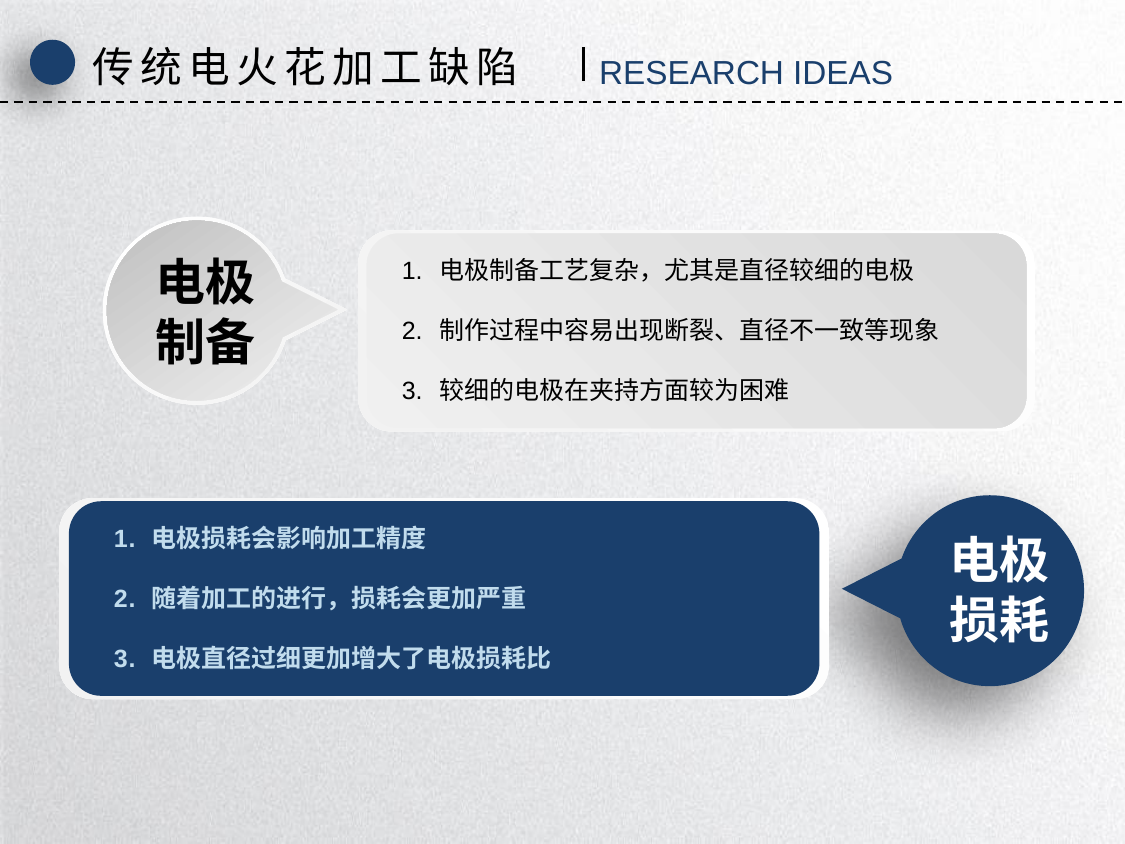

传统电火花加工缺陷

RESEARCH IDEAS

电极制备
电极制备工艺复杂，尤其是直径较细的电极

制作过程中容易出现断裂、直径不一致等现象

较细的电极在夹持方面较为困难

电极损耗会影响加工精度

随着加工的进行，损耗会更加严重

电极直径过细更加增大了电极损耗比
电极损耗

延时符